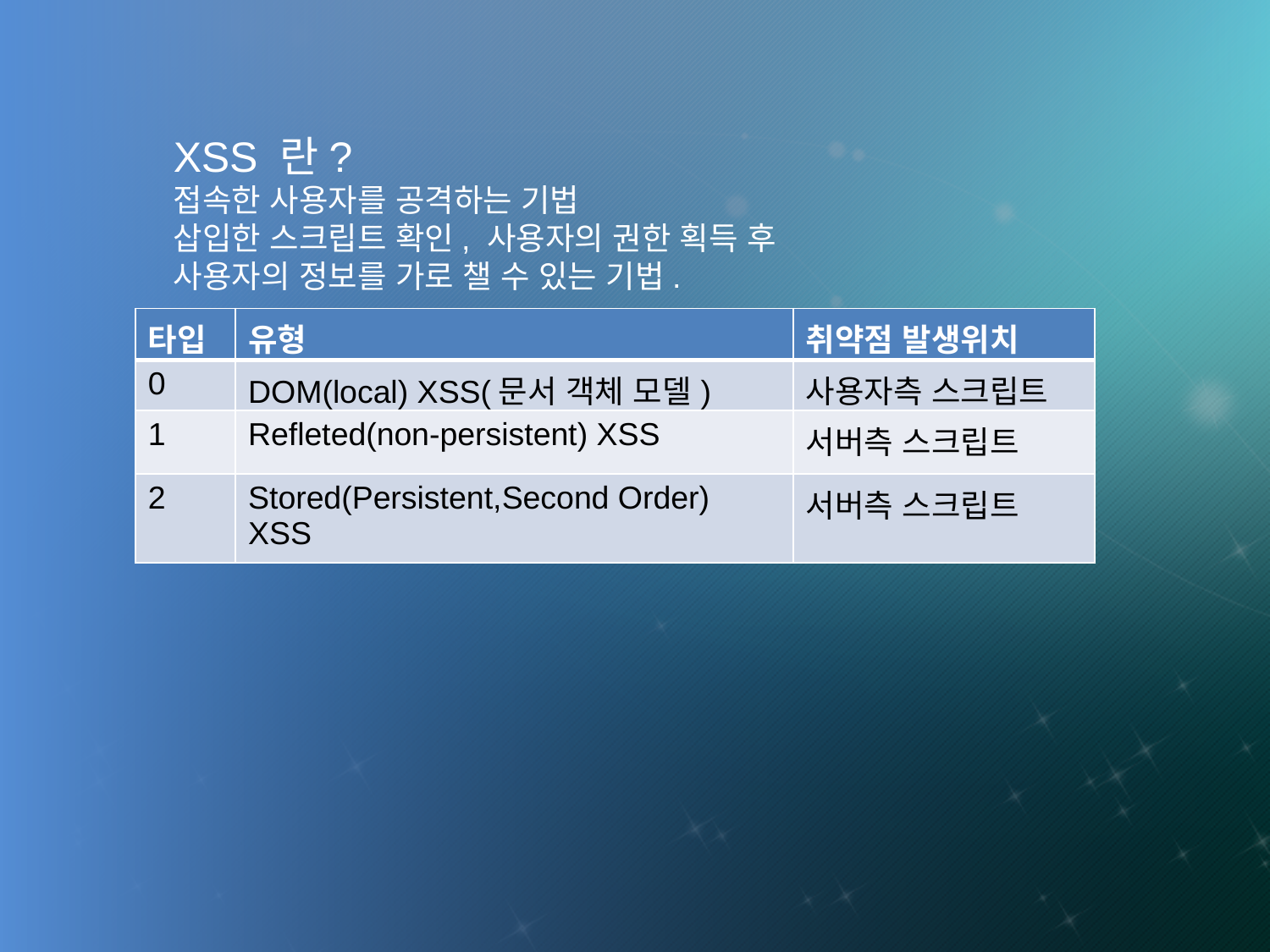

XSS 란?
접속한 사용자를 공격하는 기법
삽입한 스크립트 확인, 사용자의 권한 획득 후
사용자의 정보를 가로 챌 수 있는 기법.

| 타입 | 유형 | 취약점 발생위치 |
| --- | --- | --- |
| 0 | DOM(local) XSS(문서 객체 모델) | 사용자측 스크립트 |
| 1 | Refleted(non-persistent) XSS | 서버측 스크립트 |
| 2 | Stored(Persistent,Second Order) XSS | 서버측 스크립트 |